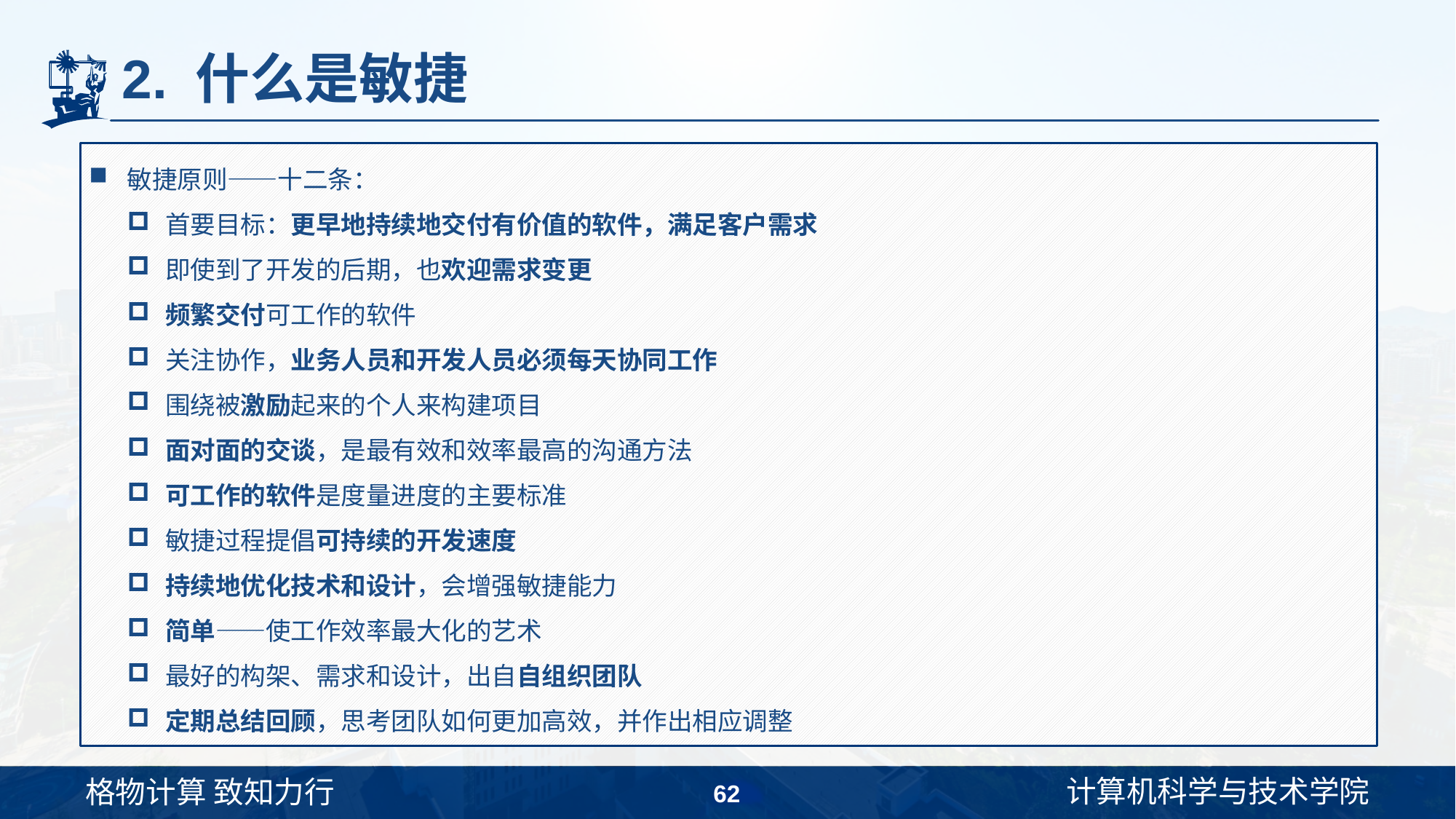

# 2. 什么是敏捷
敏捷原则——十二条：
首要目标：更早地持续地交付有价值的软件，满足客户需求
即使到了开发的后期，也欢迎需求变更
频繁交付可工作的软件
关注协作，业务人员和开发人员必须每天协同工作
围绕被激励起来的个人来构建项目
面对面的交谈，是最有效和效率最高的沟通方法
可工作的软件是度量进度的主要标准
敏捷过程提倡可持续的开发速度
持续地优化技术和设计，会增强敏捷能力
简单——使工作效率最大化的艺术
最好的构架、需求和设计，出自自组织团队
定期总结回顾，思考团队如何更加高效，并作出相应调整

62